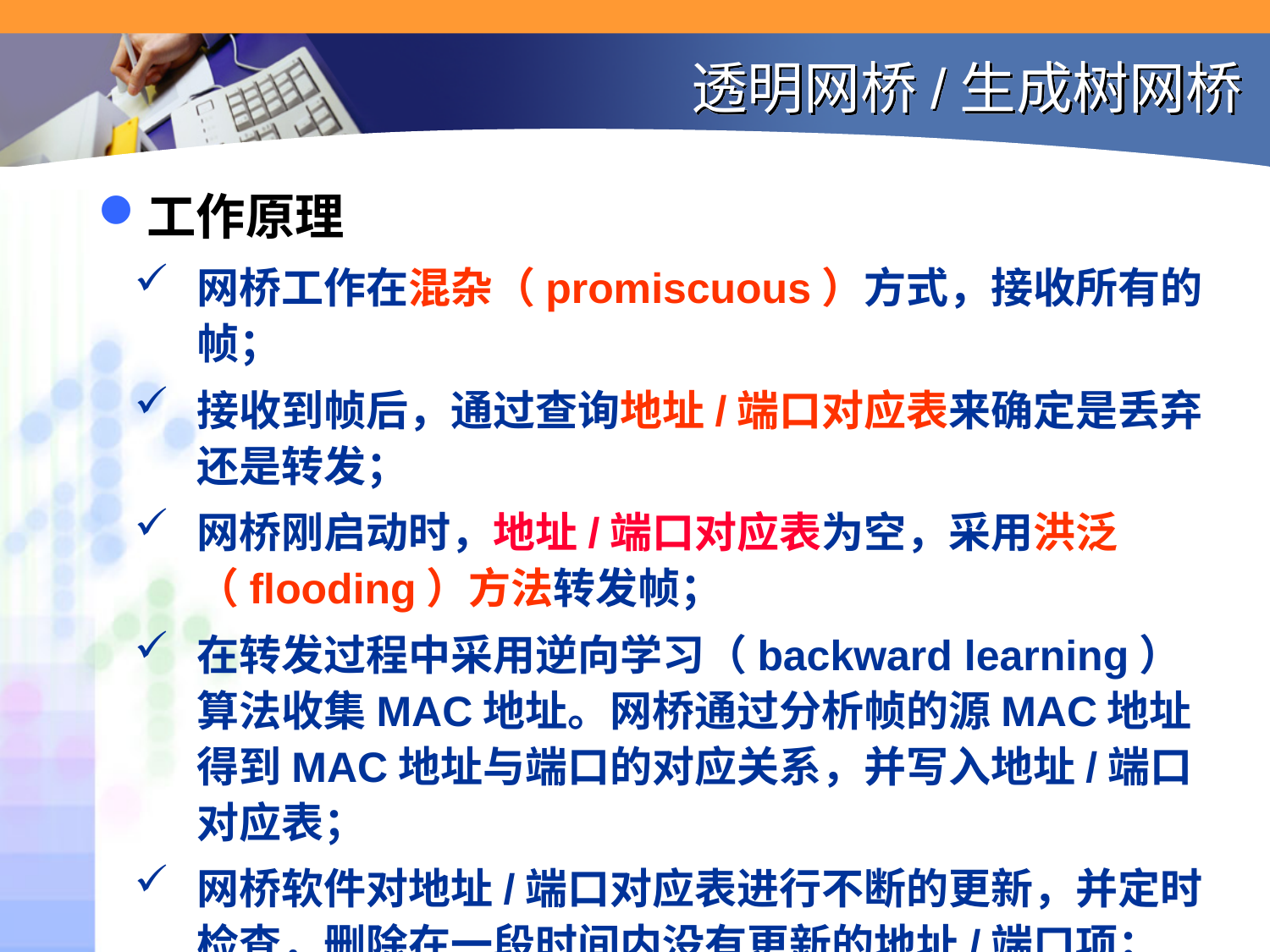

# 透明网桥/生成树网桥
工作原理
网桥工作在混杂（promiscuous）方式，接收所有的帧；
接收到帧后，通过查询地址/端口对应表来确定是丢弃还是转发；
网桥刚启动时，地址/端口对应表为空，采用洪泛（flooding）方法转发帧；
在转发过程中采用逆向学习（backward learning）算法收集MAC地址。网桥通过分析帧的源MAC地址得到MAC地址与端口的对应关系，并写入地址/端口对应表；
网桥软件对地址/端口对应表进行不断的更新，并定时检查，删除在一段时间内没有更新的地址/端口项；